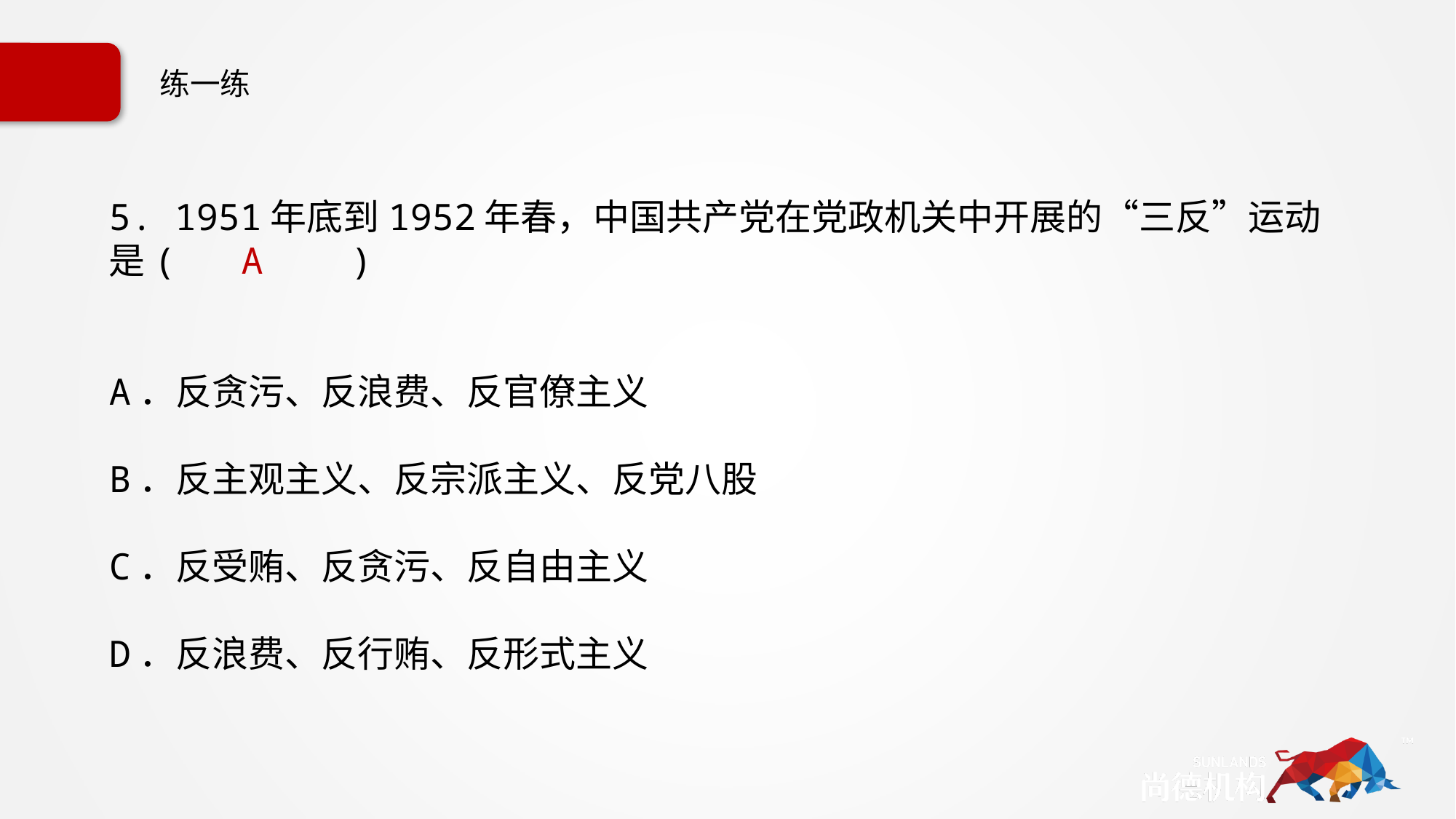

# 练一练
5. 1951年底到1952年春，中国共产党在党政机关中开展的“三反”运动是(   A    )

A．反贪污、反浪费、反官僚主义

B．反主观主义、反宗派主义、反党八股

C．反受贿、反贪污、反自由主义

D．反浪费、反行贿、反形式主义